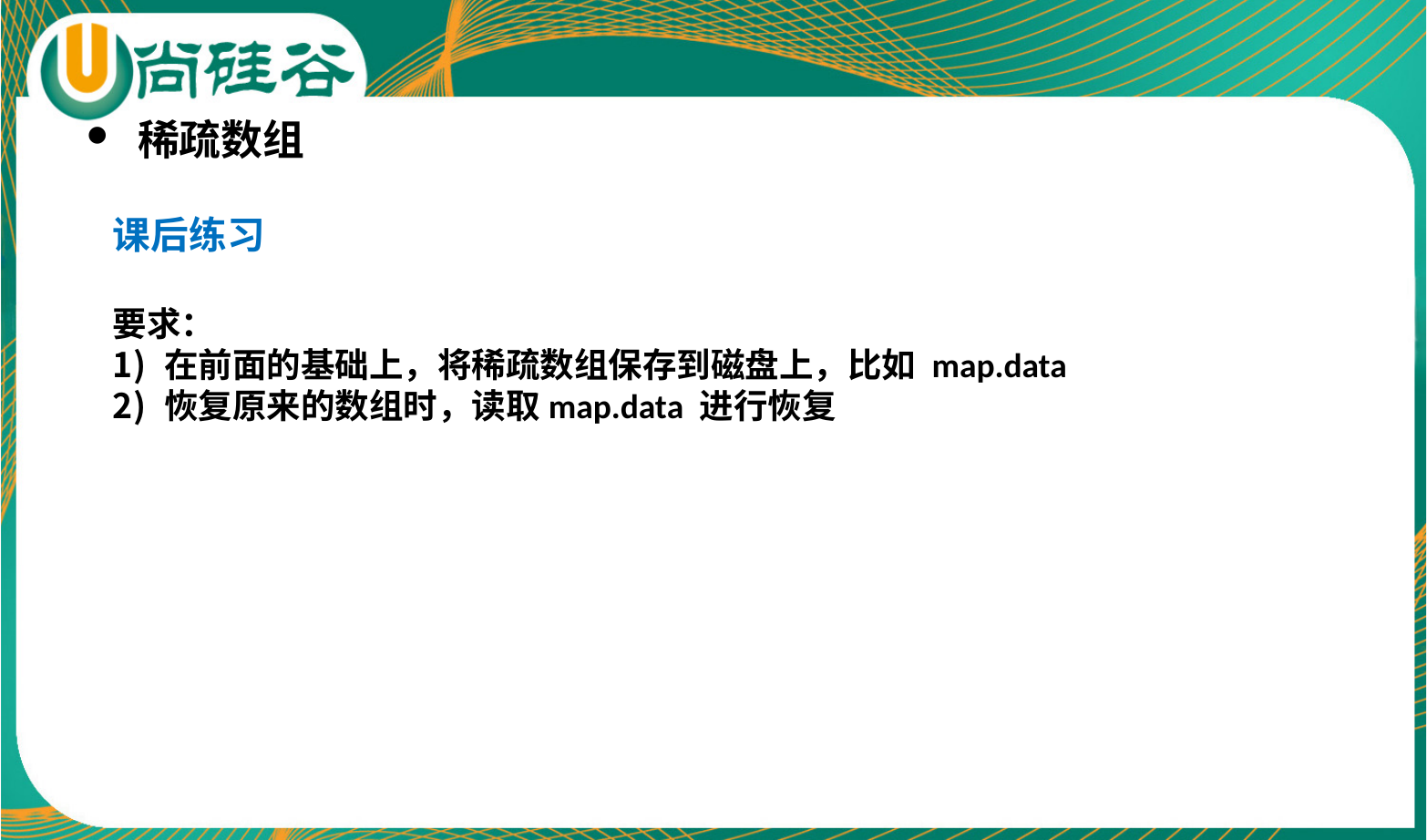

稀疏数组
课后练习

要求：
在前面的基础上，将稀疏数组保存到磁盘上，比如 map.data
恢复原来的数组时，读取map.data 进行恢复